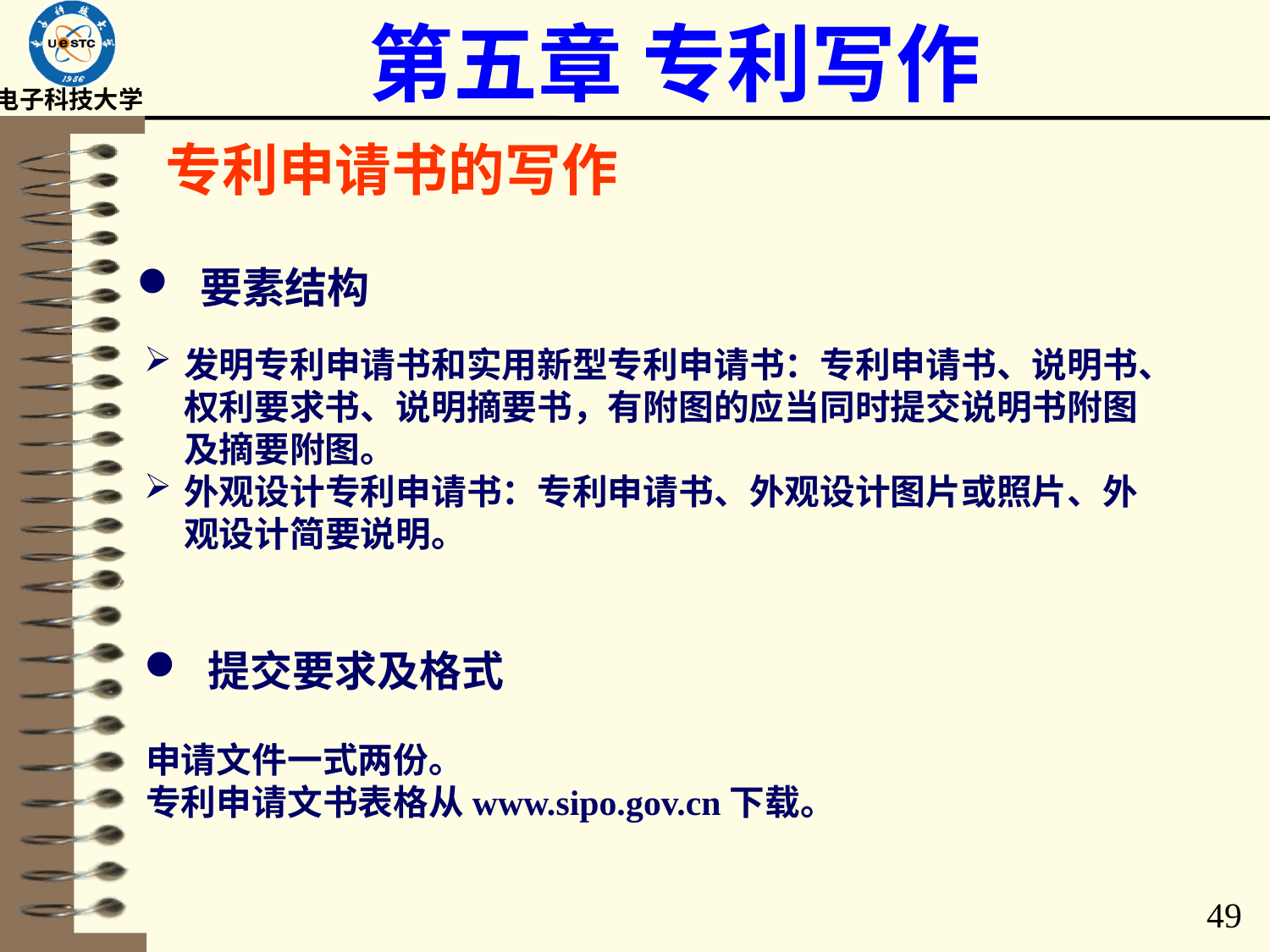

# 第五章 专利写作
专利申请书的写作
要素结构
发明专利申请书和实用新型专利申请书：专利申请书、说明书、权利要求书、说明摘要书，有附图的应当同时提交说明书附图及摘要附图。
外观设计专利申请书：专利申请书、外观设计图片或照片、外观设计简要说明。
提交要求及格式
申请文件一式两份。
专利申请文书表格从www.sipo.gov.cn下载。
49